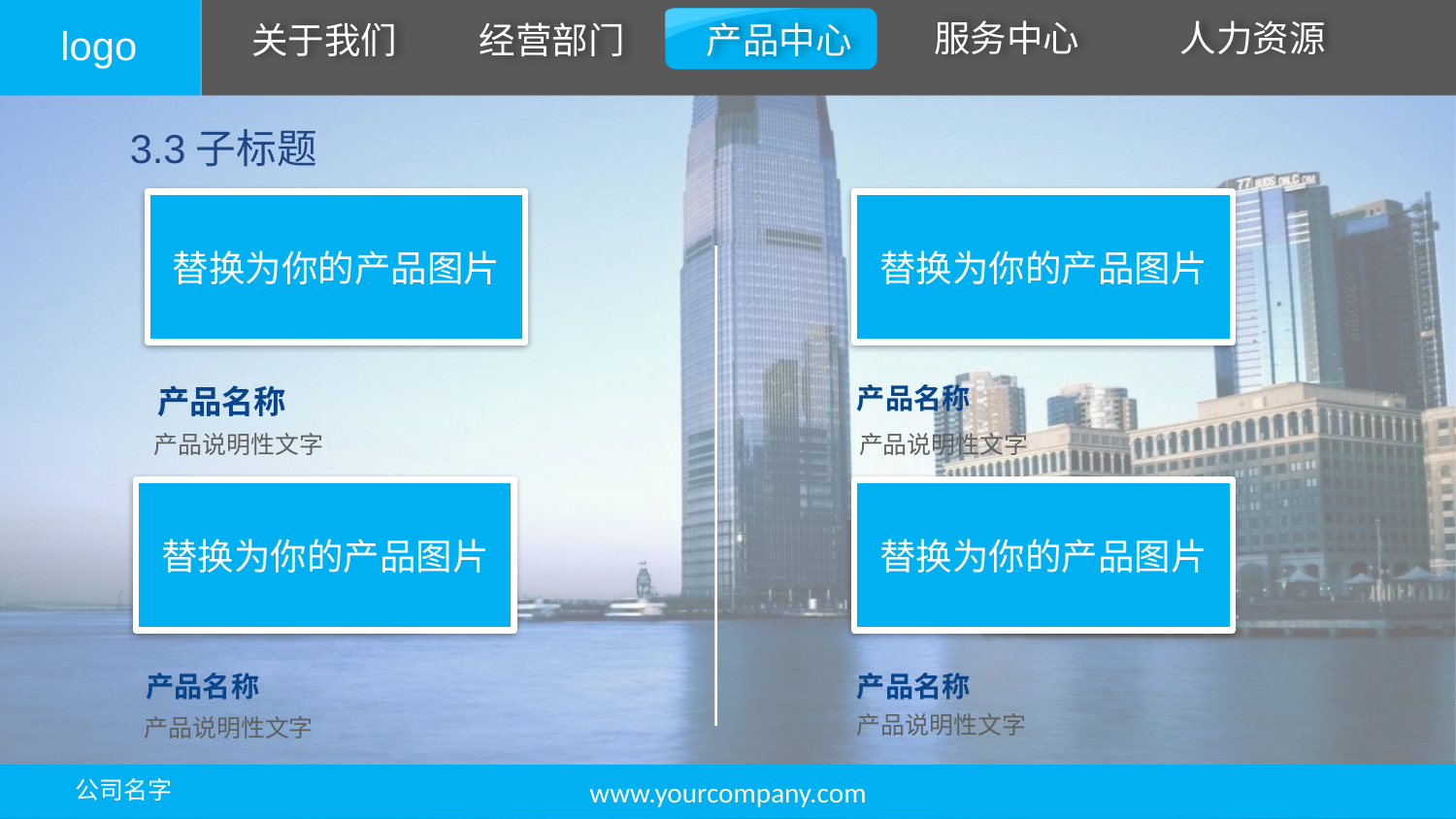

3.3子标题
替换为你的产品图片
产品名称
产品说明性文字
替换为你的产品图片
产品名称
产品说明性文字
替换为你的产品图片
产品名称
产品说明性文字
替换为你的产品图片
产品名称
产品说明性文字